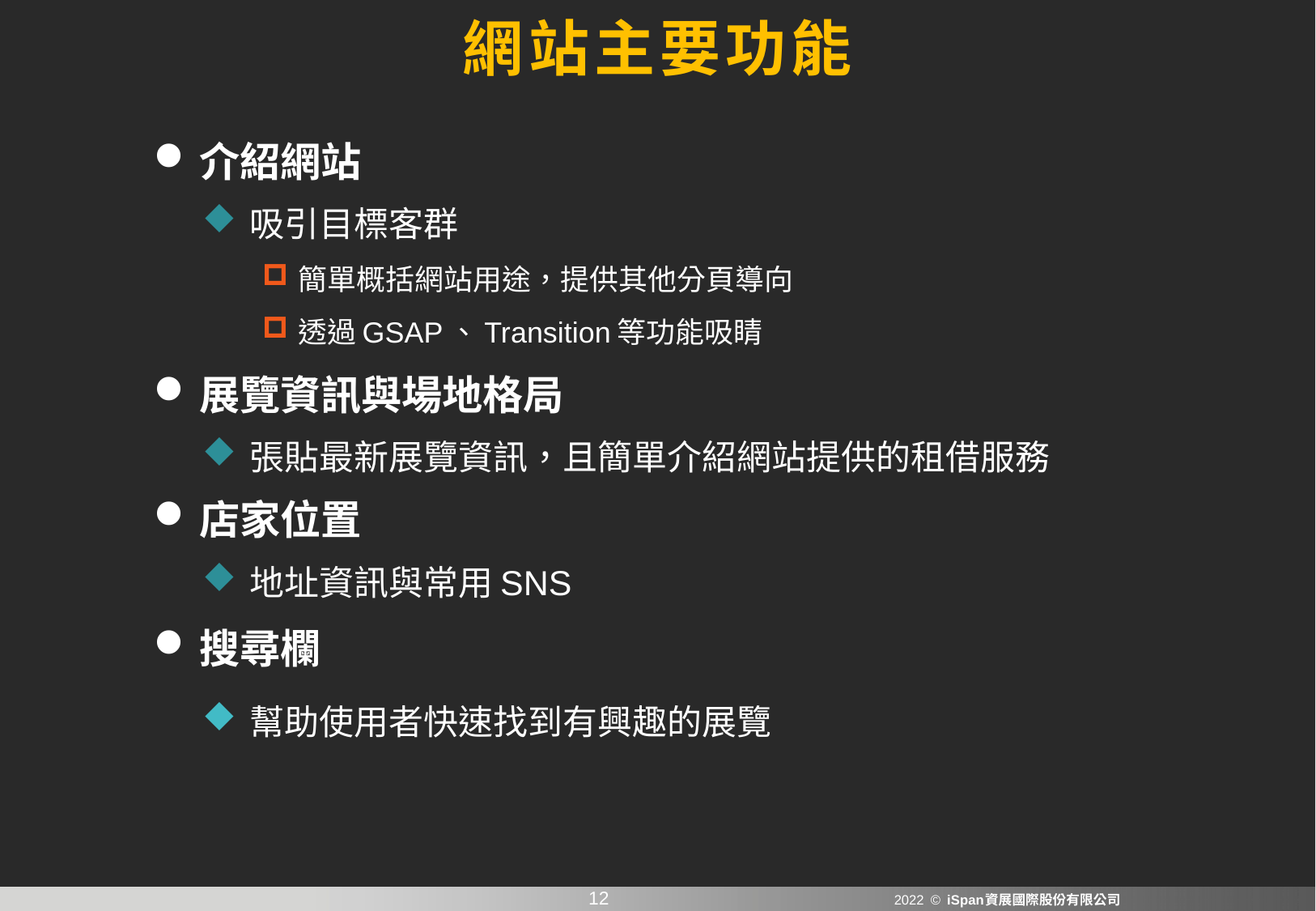

網站主要功能
介紹網站
吸引目標客群
簡單概括網站用途，提供其他分頁導向
透過GSAP、Transition等功能吸睛
展覽資訊與場地格局
張貼最新展覽資訊，且簡單介紹網站提供的租借服務
店家位置
地址資訊與常用SNS
搜尋欄
幫助使用者快速找到有興趣的展覽